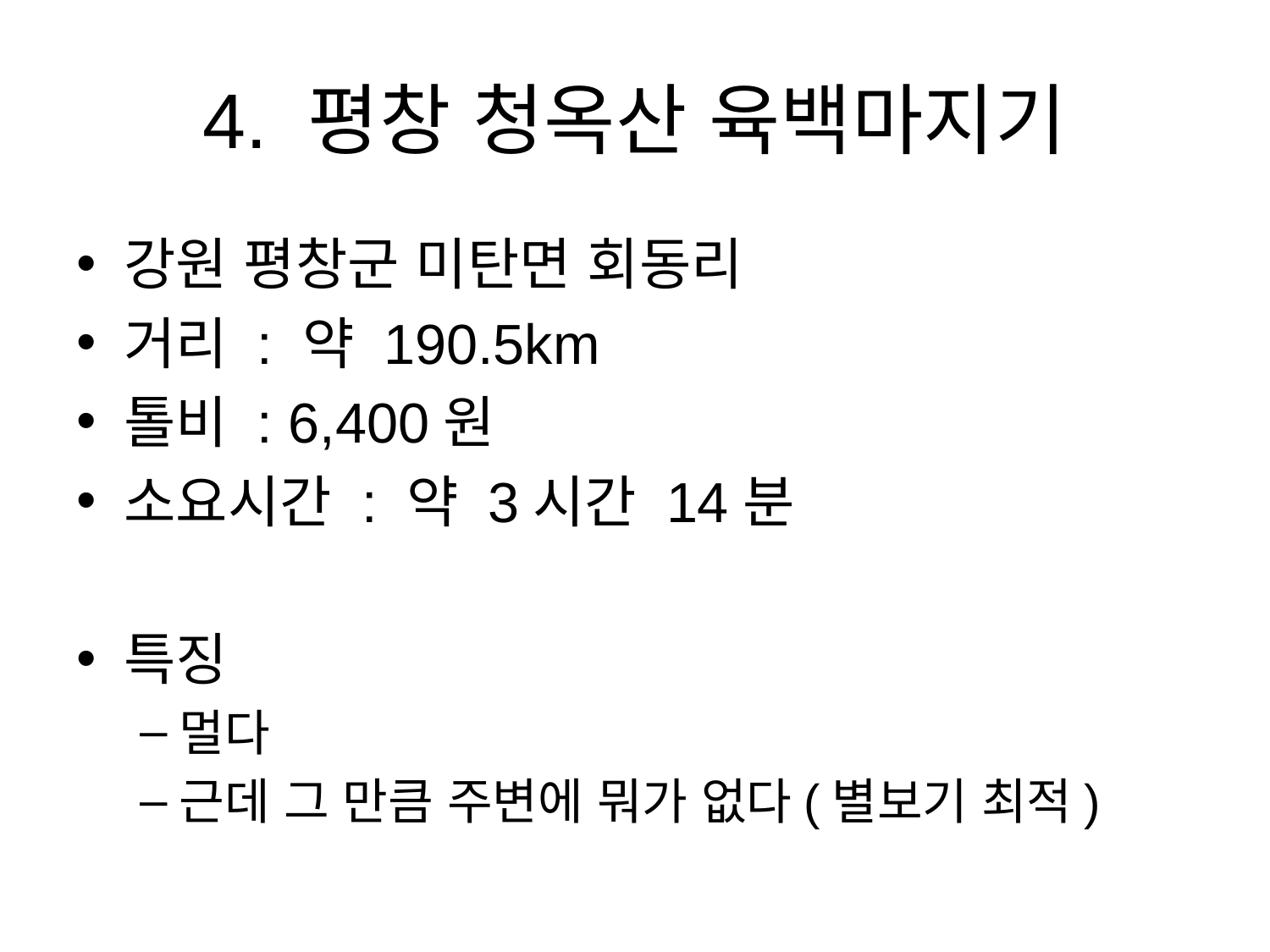

# 4. 평창 청옥산 육백마지기
강원 평창군 미탄면 회동리
거리 : 약 190.5km
톨비 : 6,400원
소요시간 : 약 3시간 14분

특징
멀다
근데 그 만큼 주변에 뭐가 없다(별보기 최적)